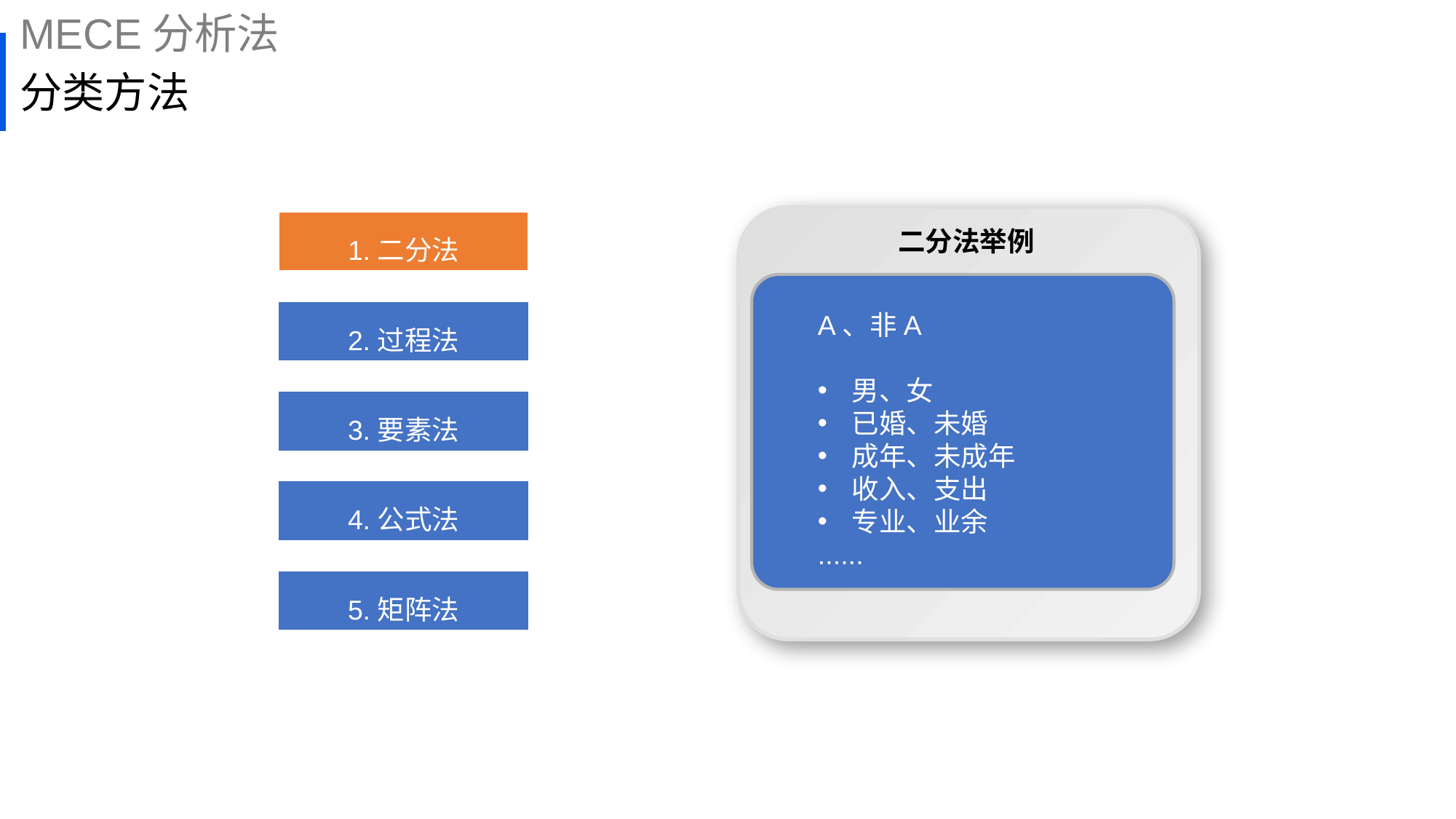

MECE分析法
# 分类方法

二分法举例

1.二分法
2.过程法
A、非A

男、女
已婚、未婚
成年、未成年
收入、支出
专业、业余
......
3.要素法
4.公式法
5.矩阵法